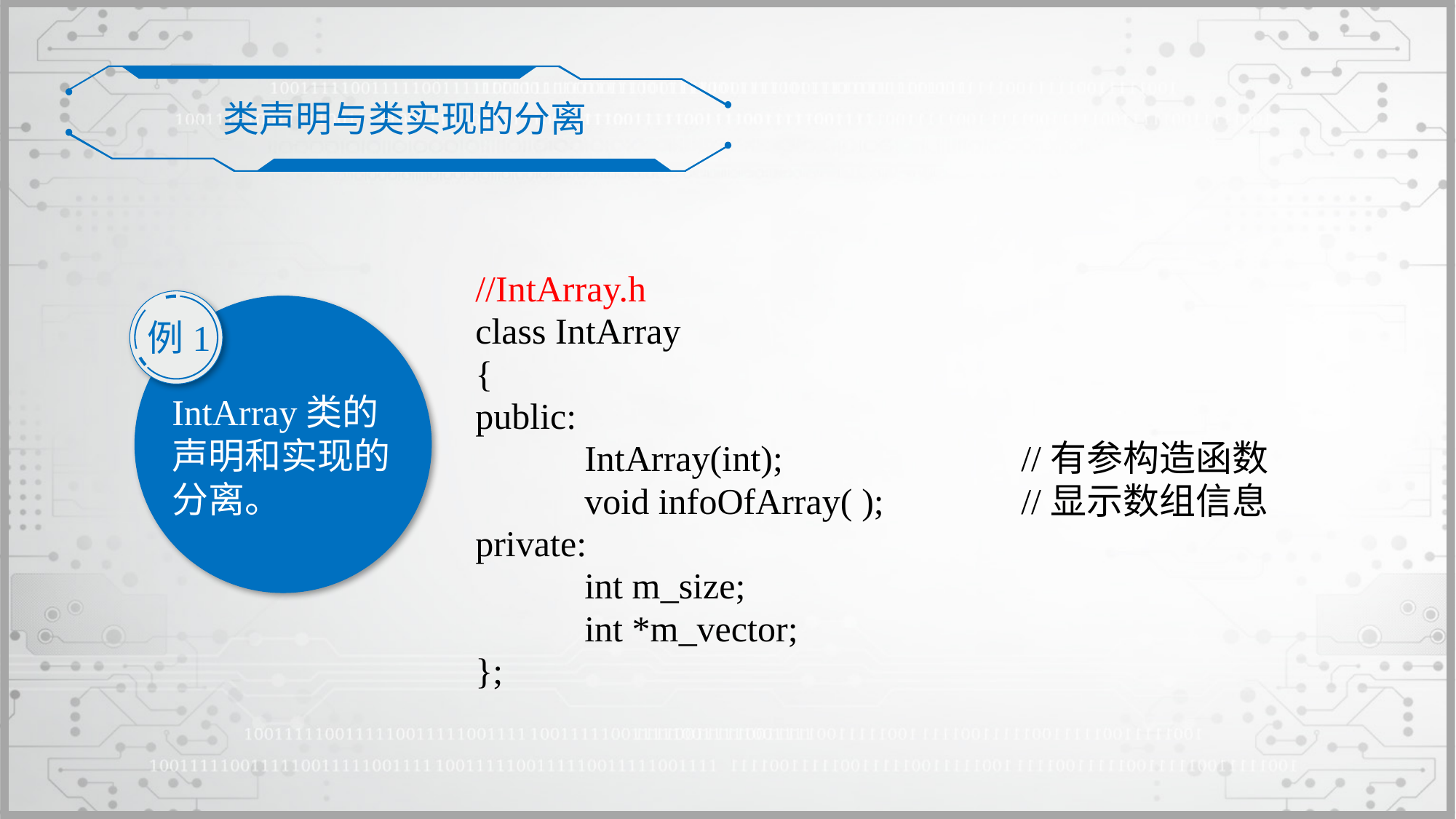

类声明与类实现的分离
//IntArray.h
class IntArray
{
public:
	IntArray(int);			//有参构造函数
	void infoOfArray( );		//显示数组信息
private:
	int m_size;
	int *m_vector;
};

例1

IntArray类的声明和实现的分离。